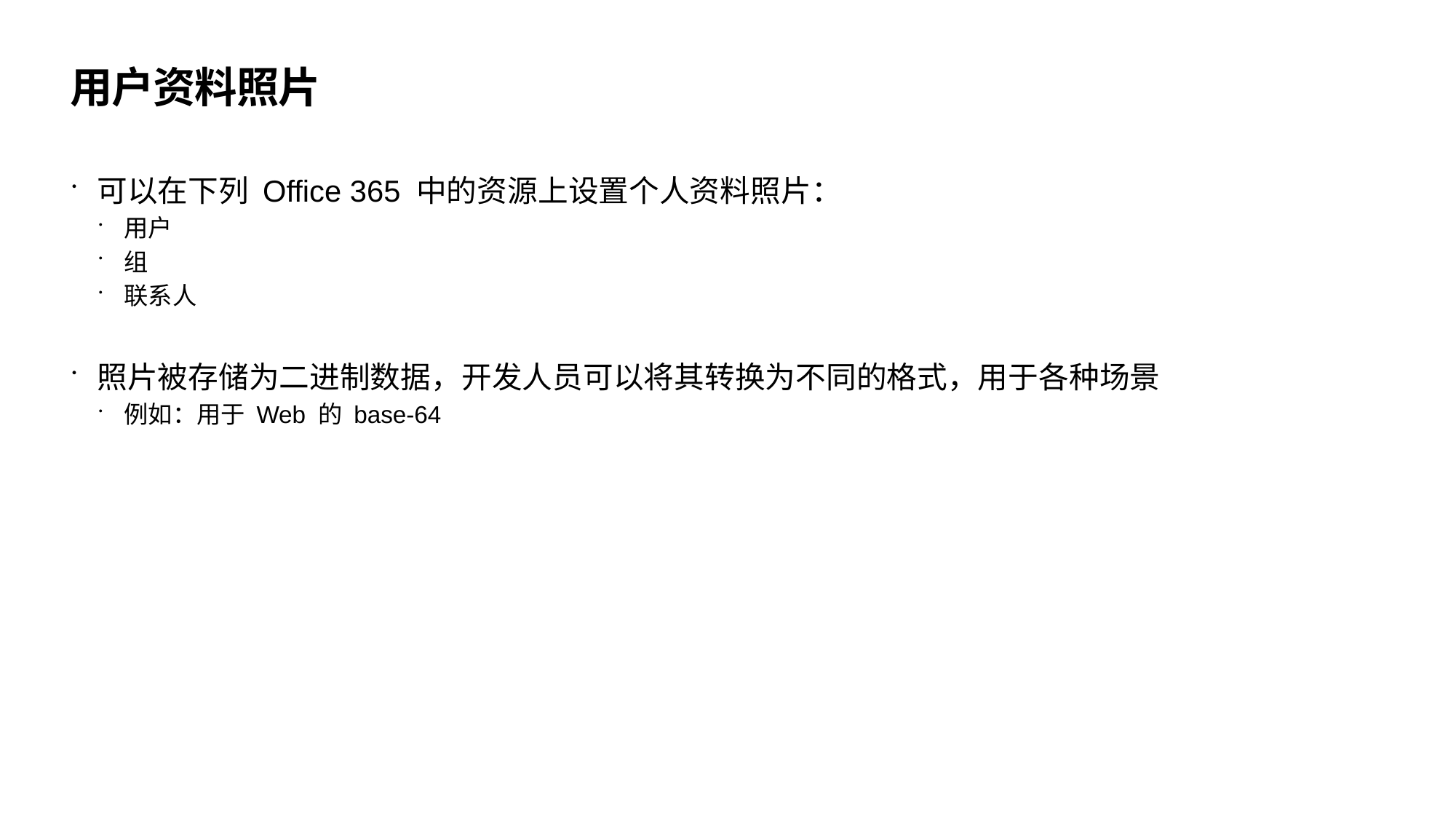

# 用户资料照片
可以在下列 Office 365 中的资源上设置个人资料照片：
用户
组
联系人

照片被存储为二进制数据，开发人员可以将其转换为不同的格式，用于各种场景
例如：用于 Web 的 base-64